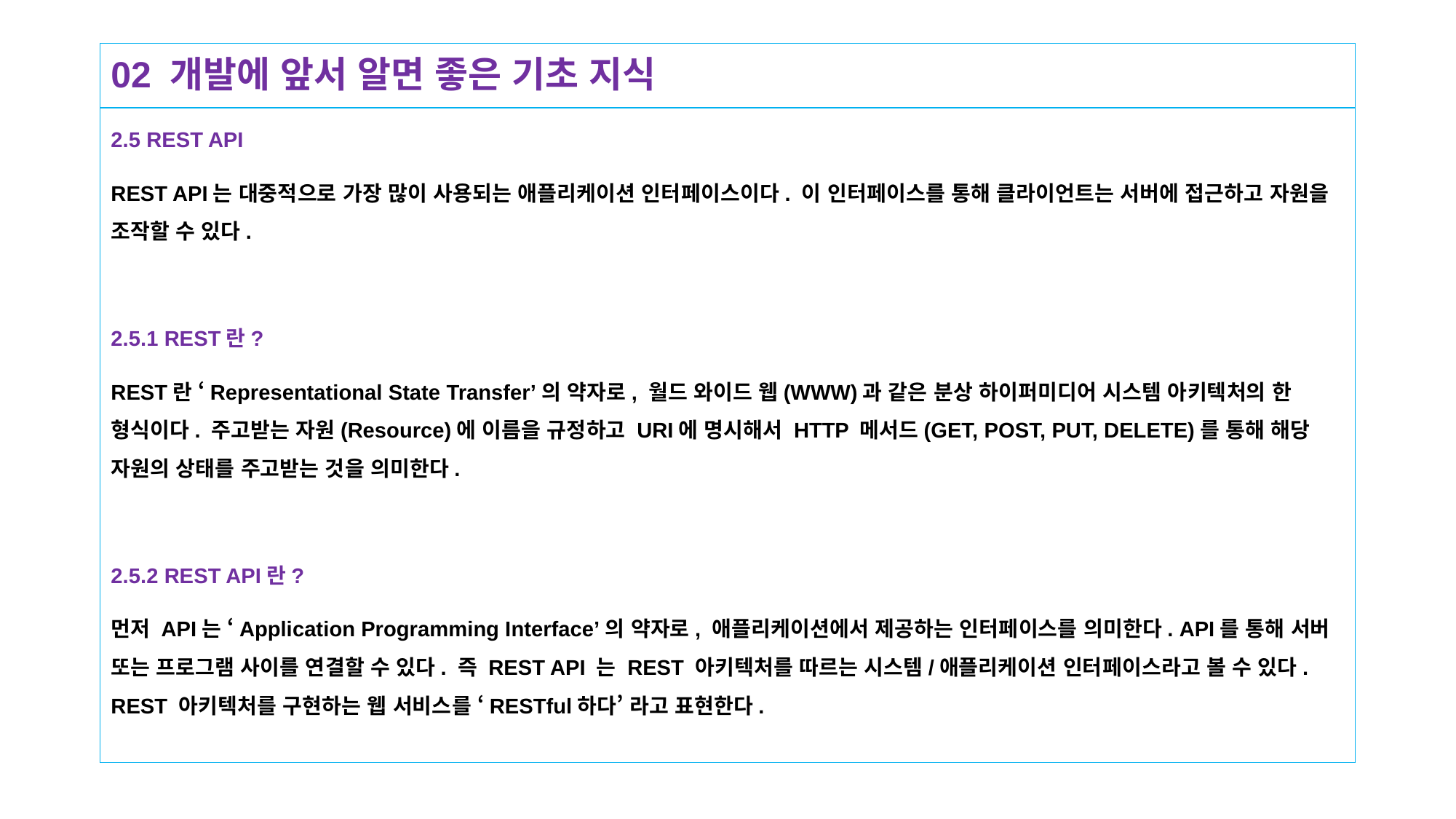

# 02 개발에 앞서 알면 좋은 기초 지식
2.5 REST API
REST API는 대중적으로 가장 많이 사용되는 애플리케이션 인터페이스이다. 이 인터페이스를 통해 클라이언트는 서버에 접근하고 자원을 조작할 수 있다.

2.5.1 REST란?
REST란 ‘Representational State Transfer’의 약자로, 월드 와이드 웹(WWW)과 같은 분상 하이퍼미디어 시스템 아키텍처의 한 형식이다. 주고받는 자원(Resource)에 이름을 규정하고 URI에 명시해서 HTTP 메서드(GET, POST, PUT, DELETE)를 통해 해당 자원의 상태를 주고받는 것을 의미한다.

2.5.2 REST API란?
먼저 API는 ‘Application Programming Interface’의 약자로, 애플리케이션에서 제공하는 인터페이스를 의미한다. API를 통해 서버 또는 프로그램 사이를 연결할 수 있다. 즉 REST API 는 REST 아키텍처를 따르는 시스템/애플리케이션 인터페이스라고 볼 수 있다. REST 아키텍처를 구현하는 웹 서비스를 ‘RESTful하다’ 라고 표현한다.